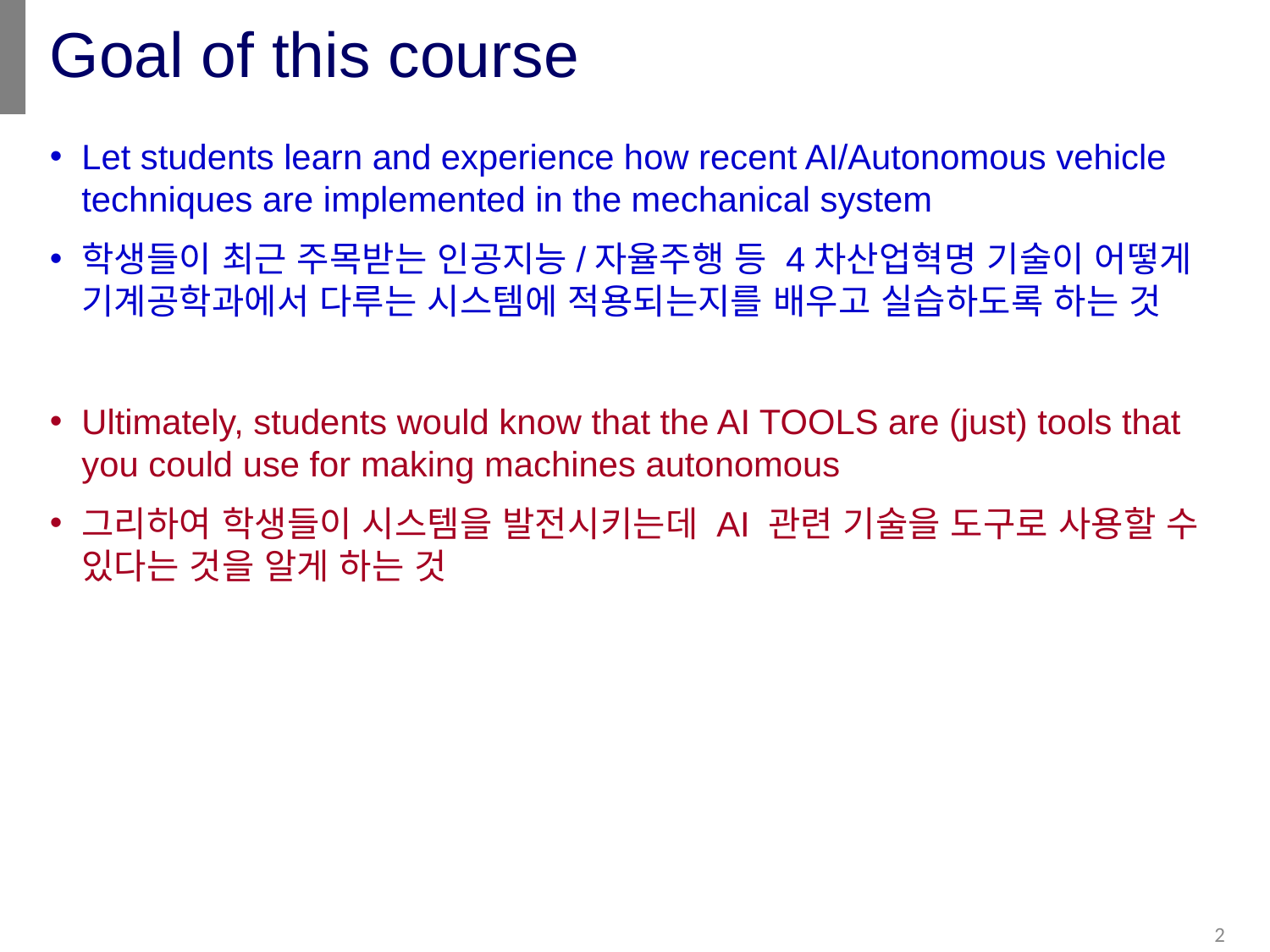

# Goal of this course
Let students learn and experience how recent AI/Autonomous vehicle techniques are implemented in the mechanical system
학생들이 최근 주목받는 인공지능/자율주행 등 4차산업혁명 기술이 어떻게 기계공학과에서 다루는 시스템에 적용되는지를 배우고 실습하도록 하는 것

Ultimately, students would know that the AI TOOLS are (just) tools that you could use for making machines autonomous
그리하여 학생들이 시스템을 발전시키는데 AI 관련 기술을 도구로 사용할 수 있다는 것을 알게 하는 것

2